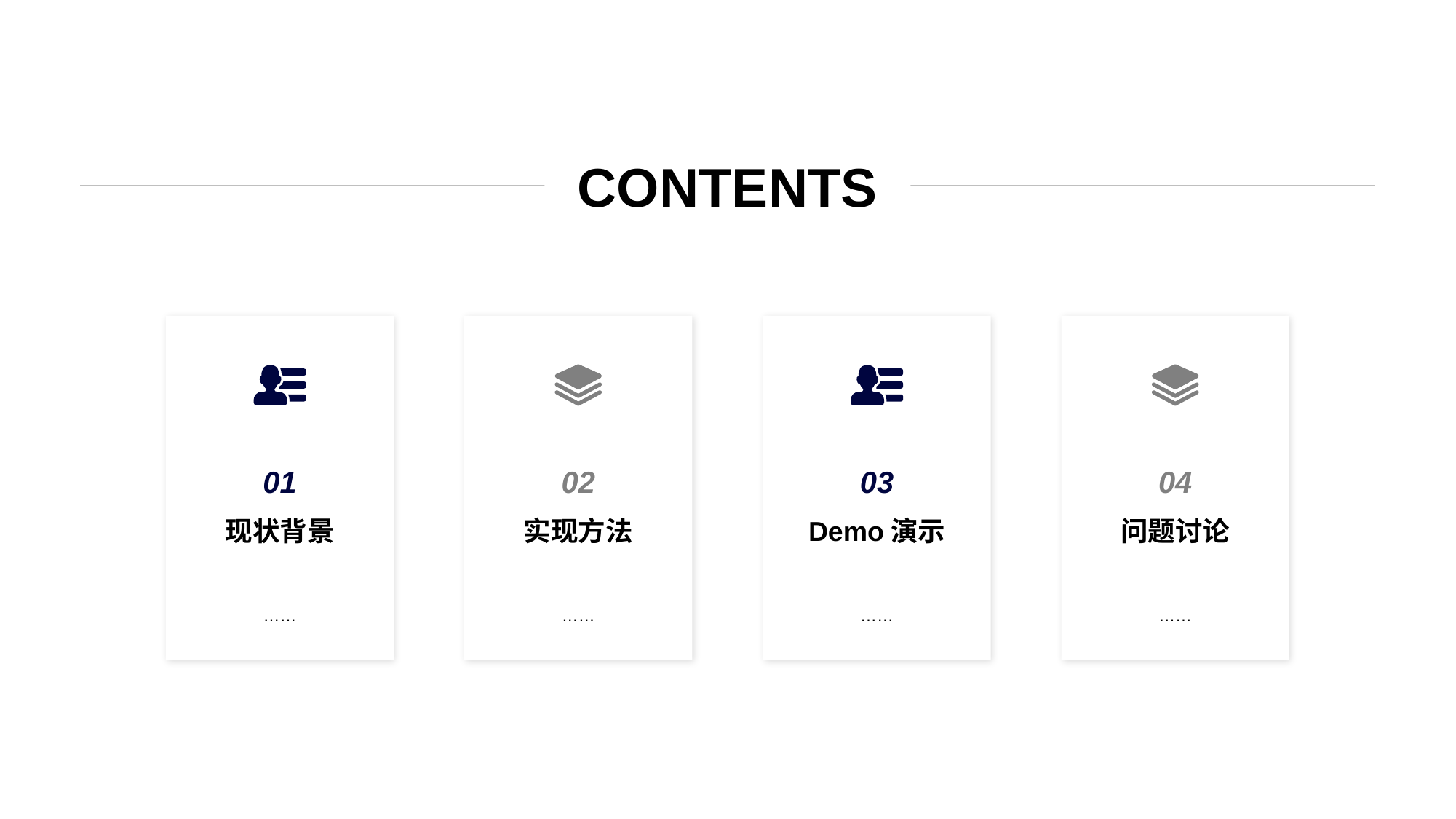

CONTENTS

01
现状背景
……

02
实现方法
……

03
Demo演示
……

04
问题讨论
……